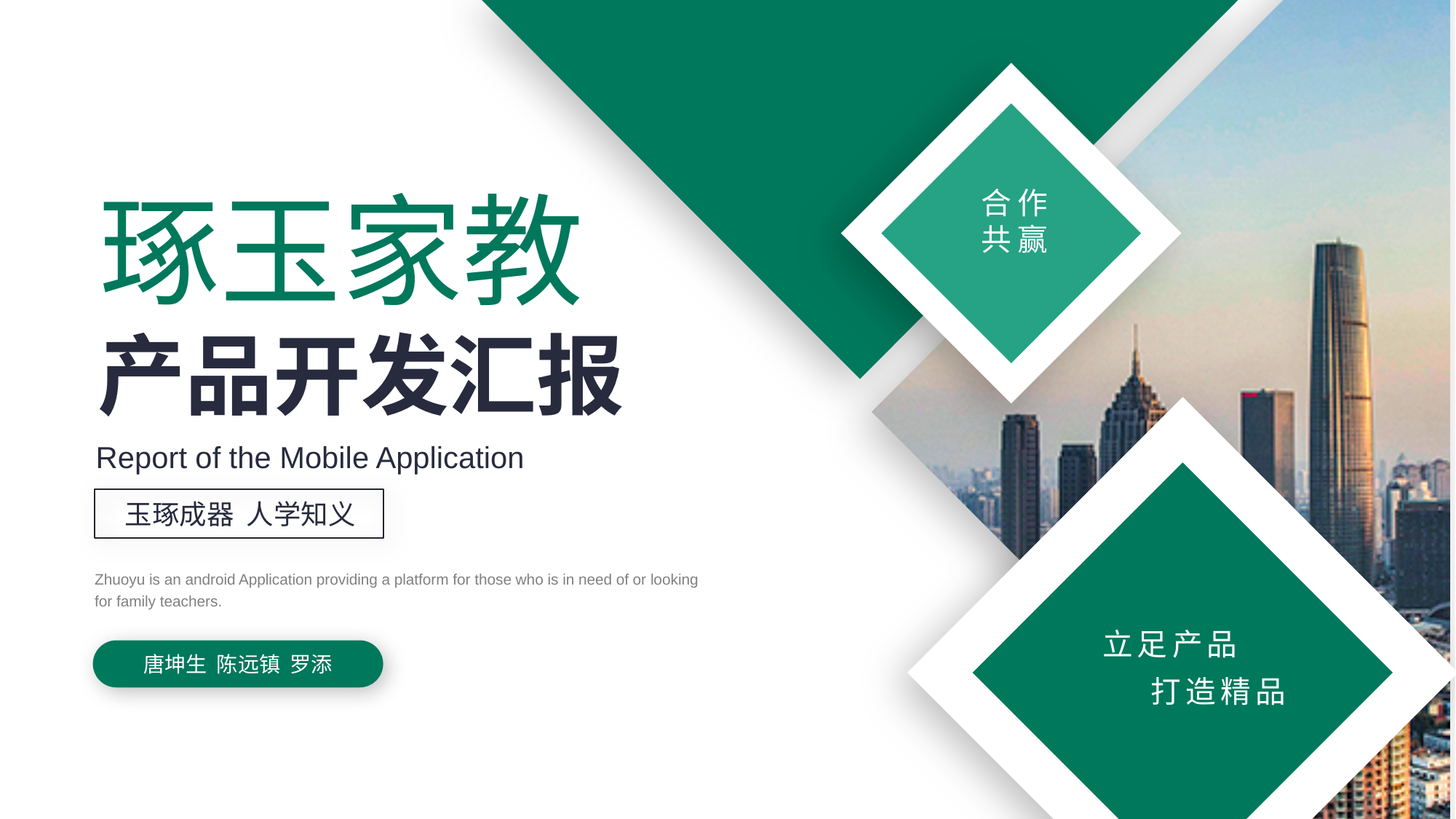

合作
共赢

琢玉家教
产品开发汇报
Report of the Mobile Application

立足产品
        打造精品

玉琢成器  人学知义
Zhuoyu is an android Application providing a platform for those who is in need of or looking for family teachers.

唐坤生  陈远镇  罗添